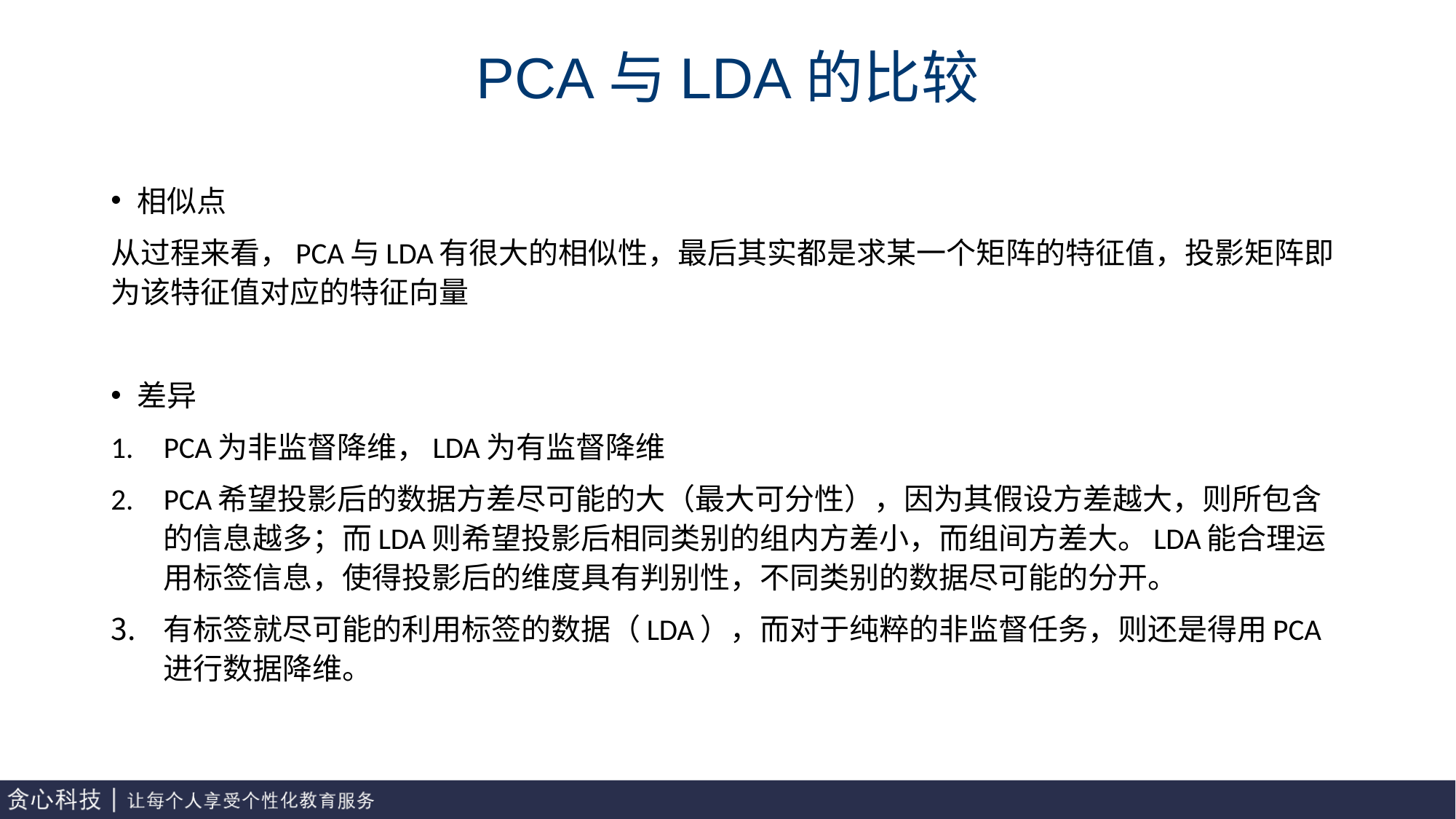

# PCA与LDA的比较
相似点
从过程来看，PCA与LDA有很大的相似性，最后其实都是求某一个矩阵的特征值，投影矩阵即为该特征值对应的特征向量

差异
PCA为非监督降维，LDA为有监督降维
PCA希望投影后的数据方差尽可能的大（最大可分性），因为其假设方差越大，则所包含的信息越多；而LDA则希望投影后相同类别的组内方差小，而组间方差大。LDA能合理运用标签信息，使得投影后的维度具有判别性，不同类别的数据尽可能的分开。
有标签就尽可能的利用标签的数据（LDA），而对于纯粹的非监督任务，则还是得用PCA进行数据降维。